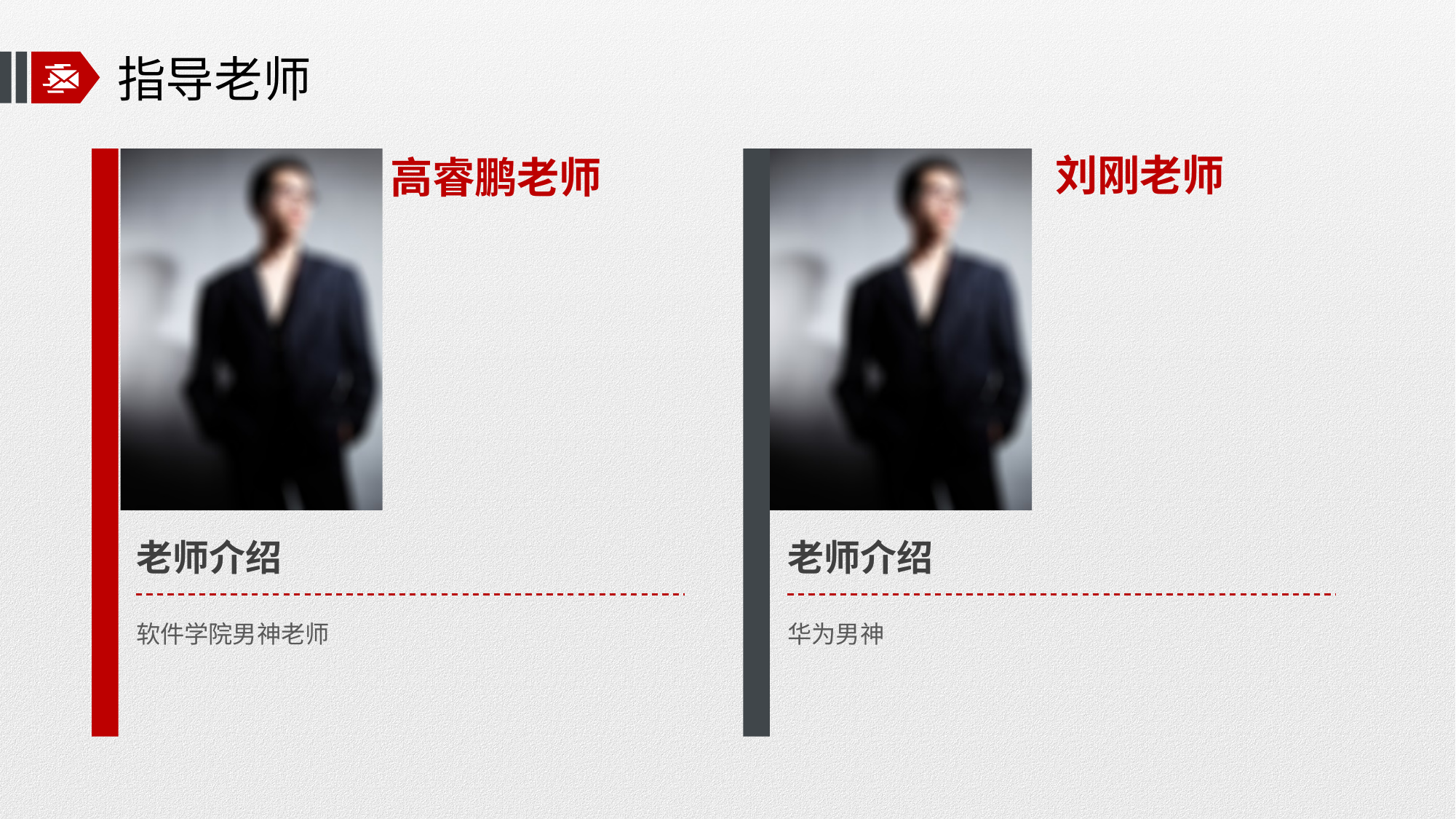

# 指导老师

刘刚老师

高睿鹏老师

老师介绍
老师介绍
软件学院男神老师
华为男神